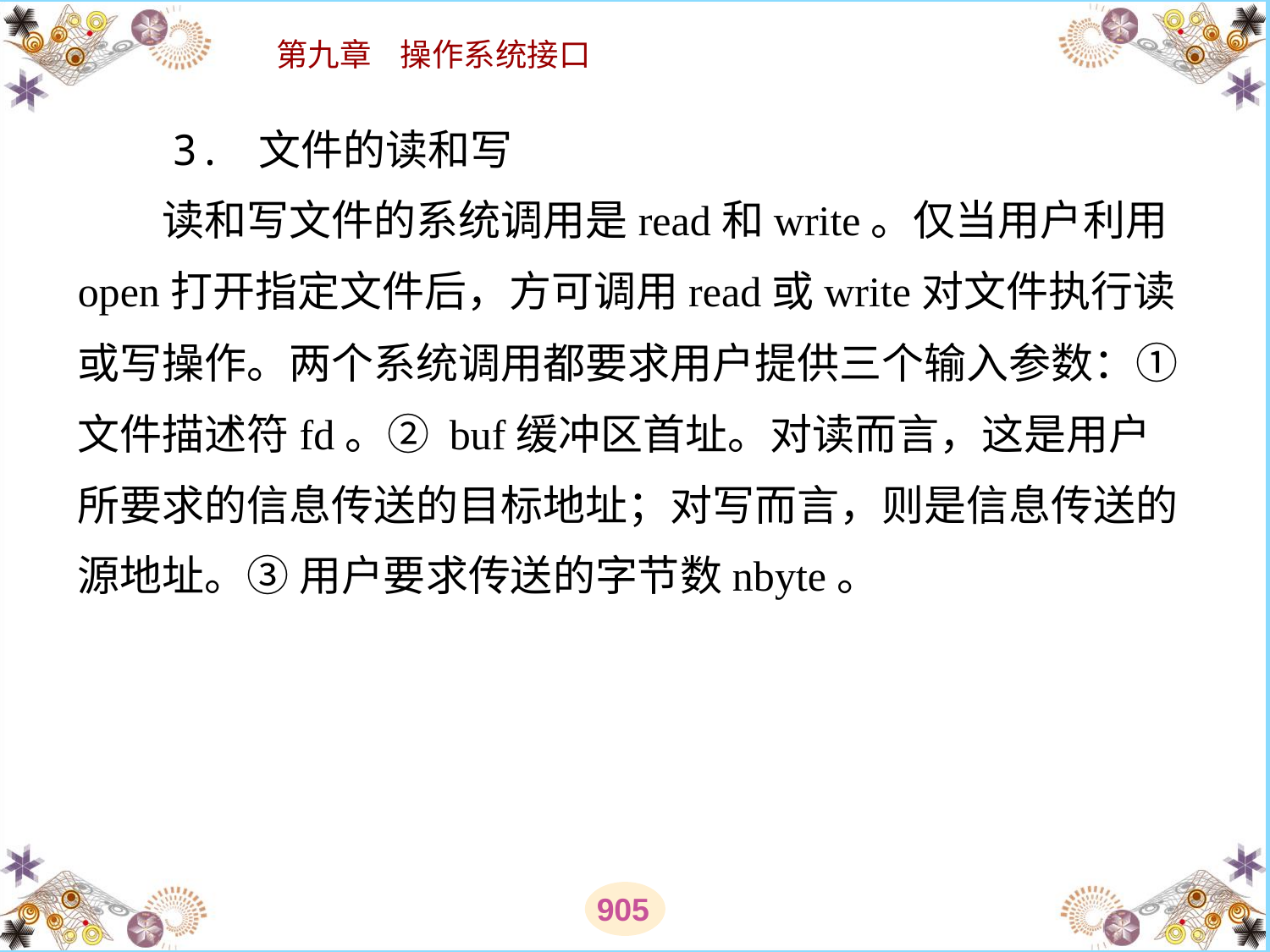

# 3. 文件的读和写 　　读和写文件的系统调用是read和write。仅当用户利用open打开指定文件后，方可调用read或write对文件执行读或写操作。两个系统调用都要求用户提供三个输入参数：① 文件描述符fd。② buf缓冲区首址。对读而言，这是用户所要求的信息传送的目标地址；对写而言，则是信息传送的源地址。③ 用户要求传送的字节数nbyte。